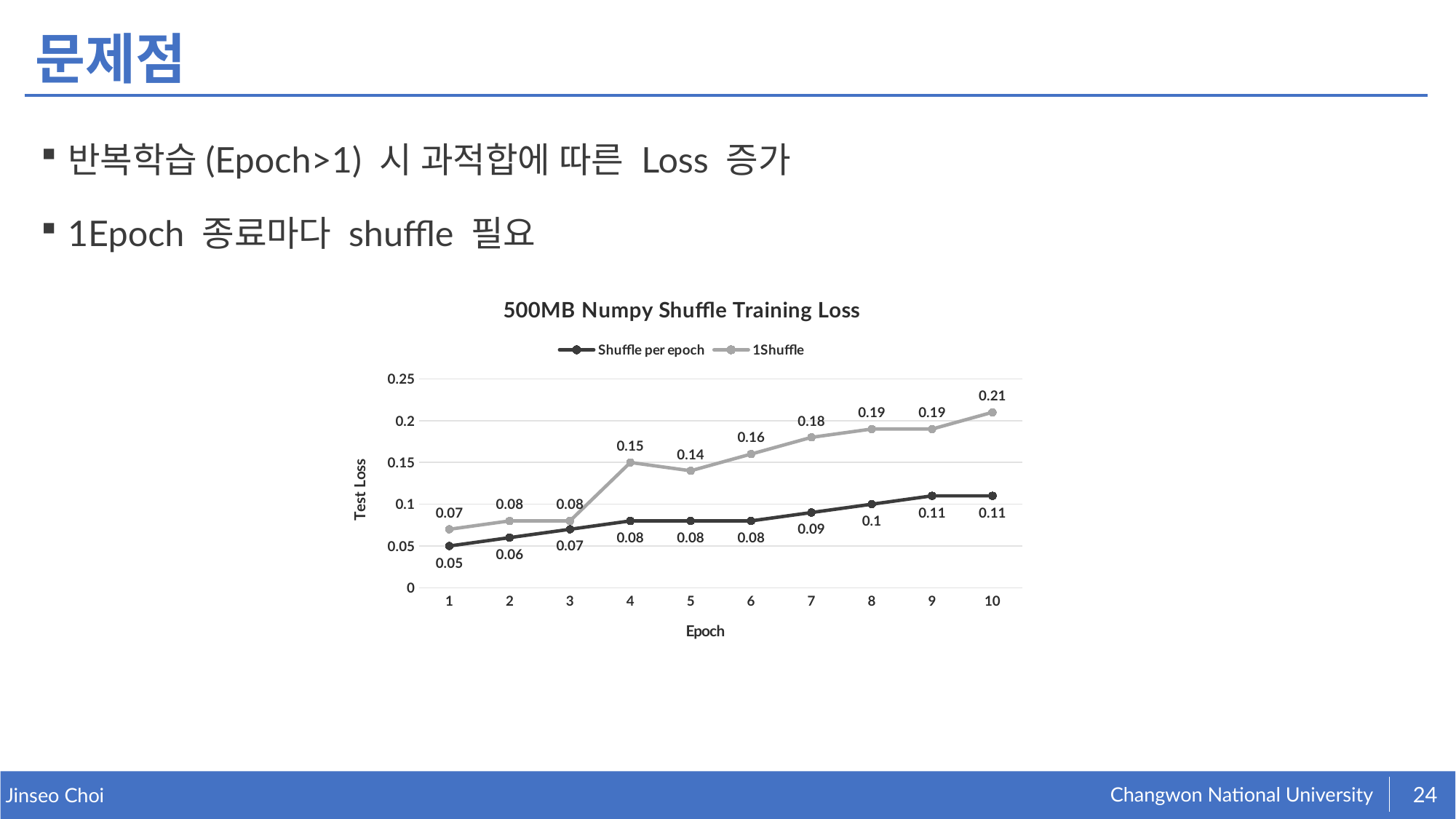

# 문제점
반복학습(Epoch>1) 시 과적합에 따른 Loss 증가
1Epoch 종료마다 shuffle 필요

### Chart: 500MB Numpy Shuffle Training Loss

| Category | Shuffle per epoch | 1Shuffle |
|---|---|---|
24